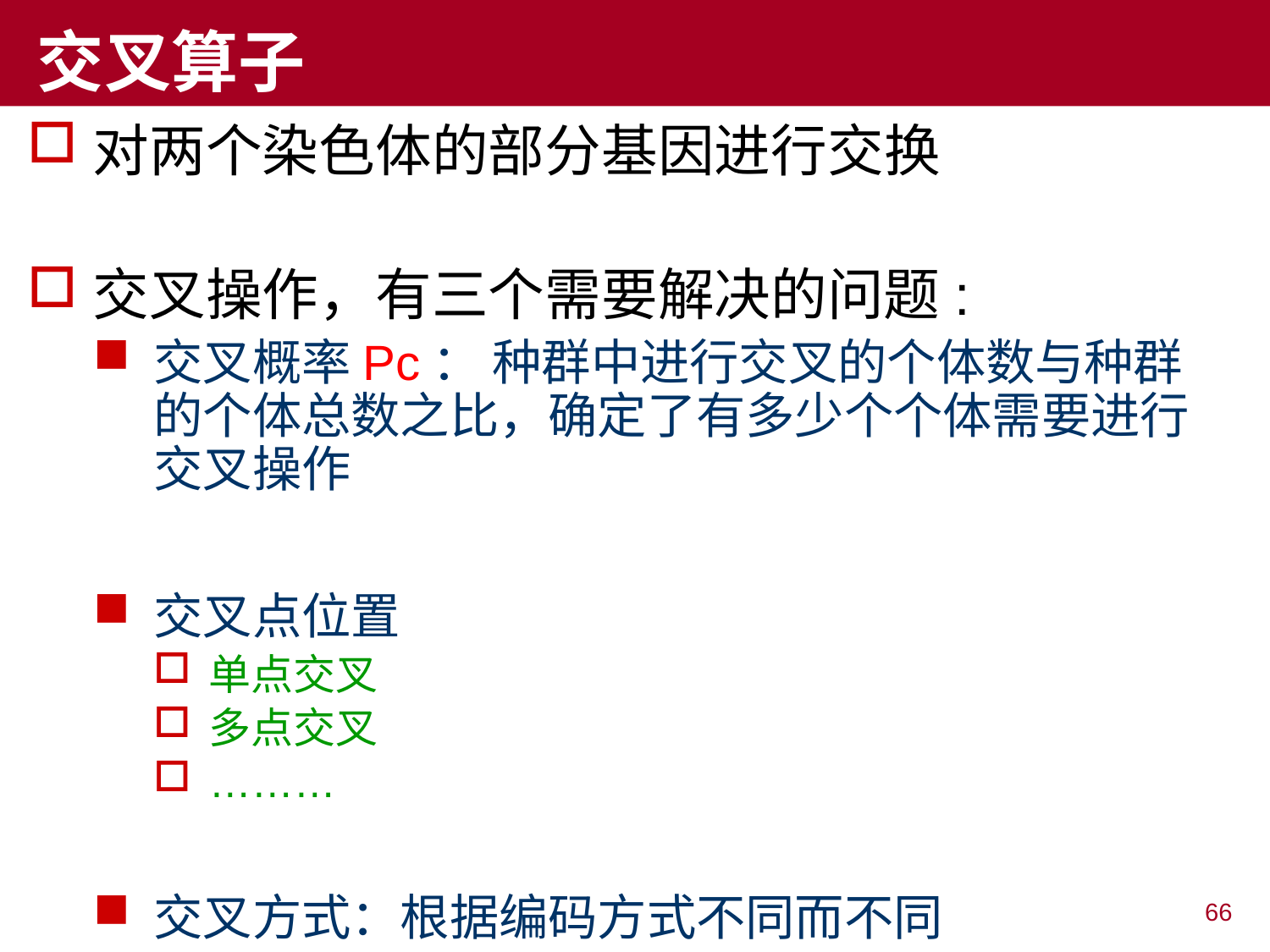

# 交叉算子
对两个染色体的部分基因进行交换

交叉操作，有三个需要解决的问题:
交叉概率Pc： 种群中进行交叉的个体数与种群的个体总数之比，确定了有多少个个体需要进行交叉操作

交叉点位置
单点交叉
多点交叉
………

交叉方式：根据编码方式不同而不同
66